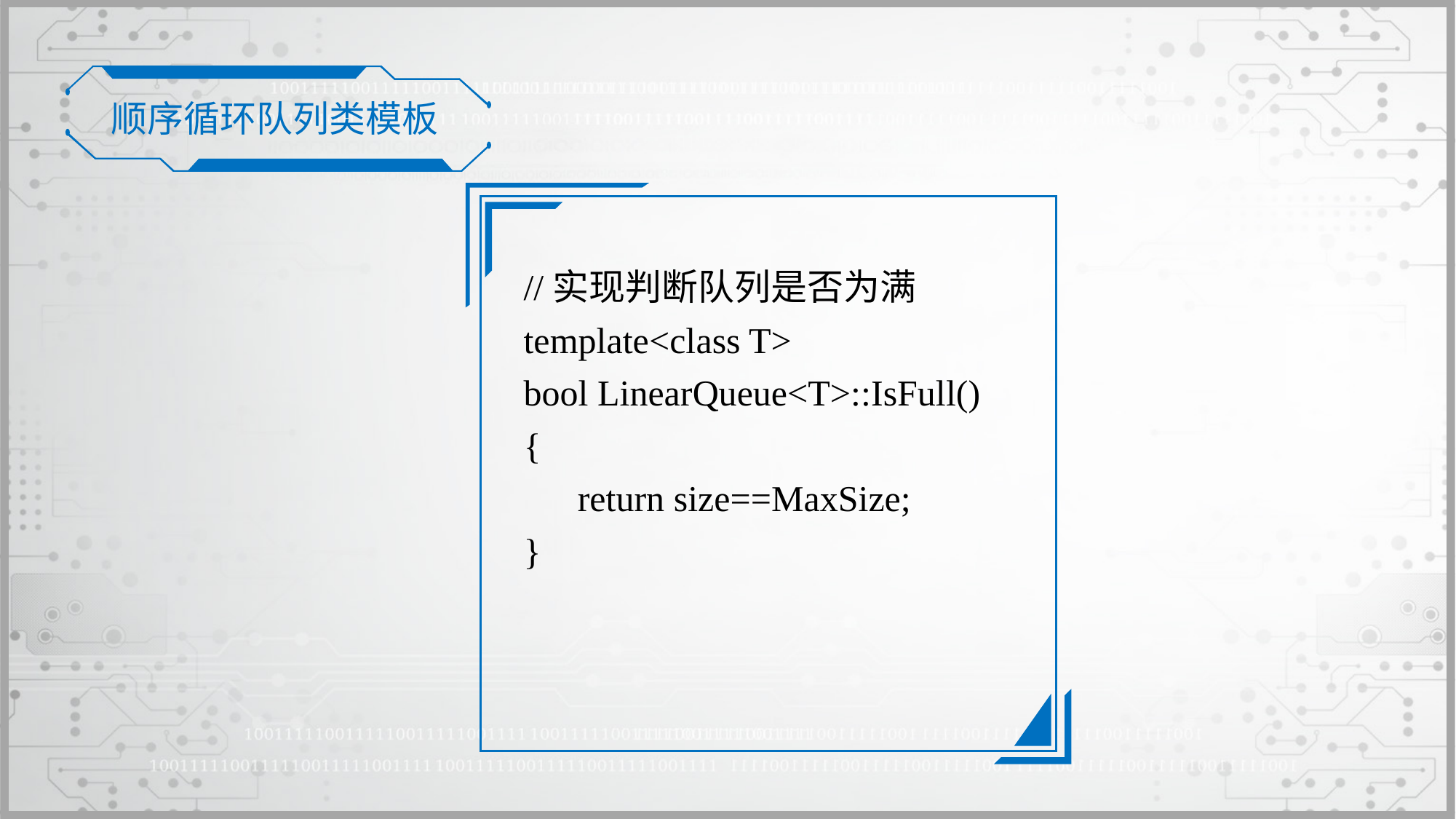

顺序循环队列类模板

//实现判断队列是否为满
template<class T>
bool LinearQueue<T>::IsFull()
{
	return size==MaxSize;
}